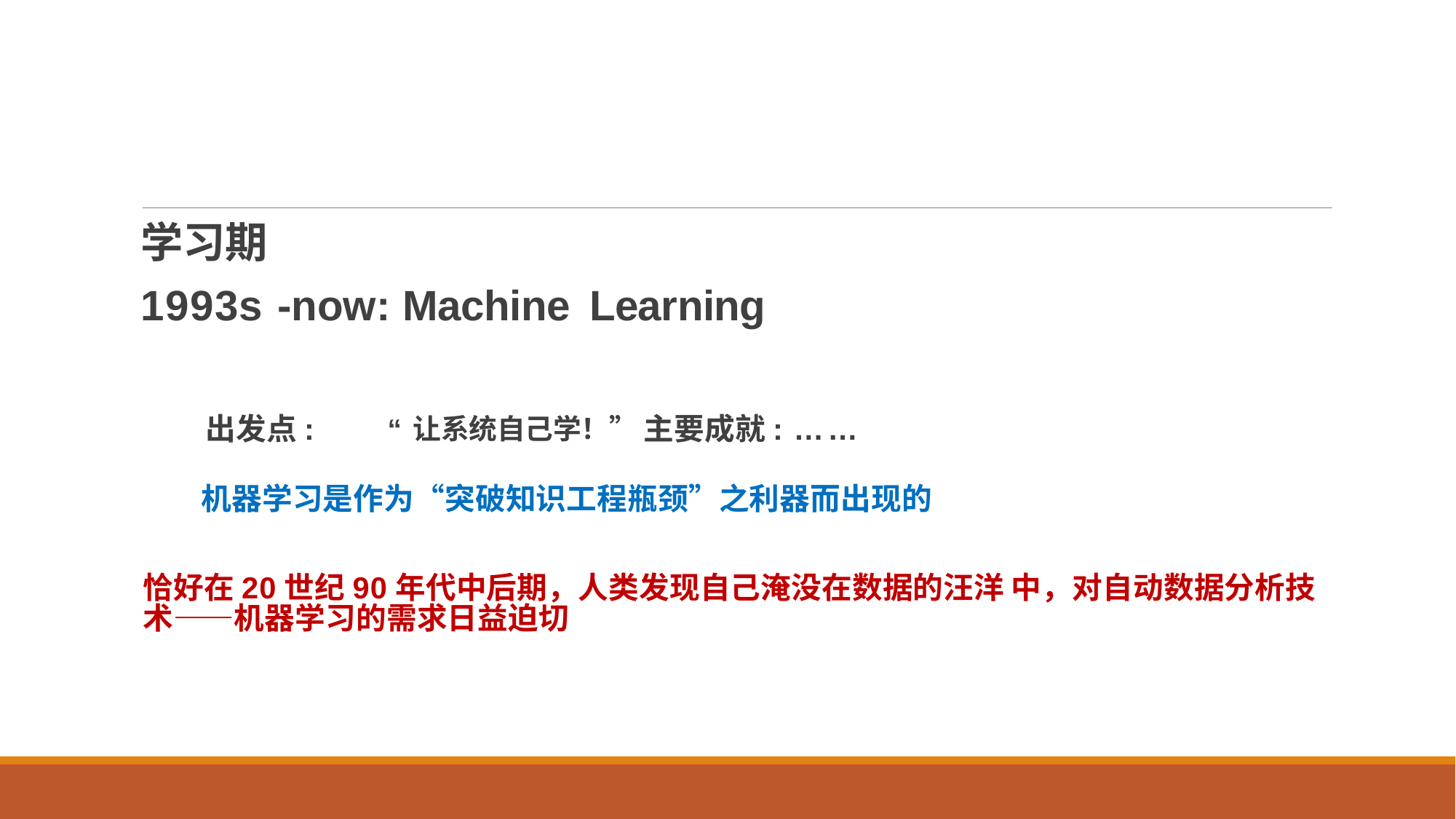

#
学习期
1993s -now: Machine Learning
出发点:	“让系统自己学！” 主要成就: ……
机器学习是作为“突破知识工程瓶颈”之利器而出现的

恰好在20世纪90年代中后期，人类发现自己淹没在数据的汪洋 中，对自动数据分析技术——机器学习的需求日益迫切